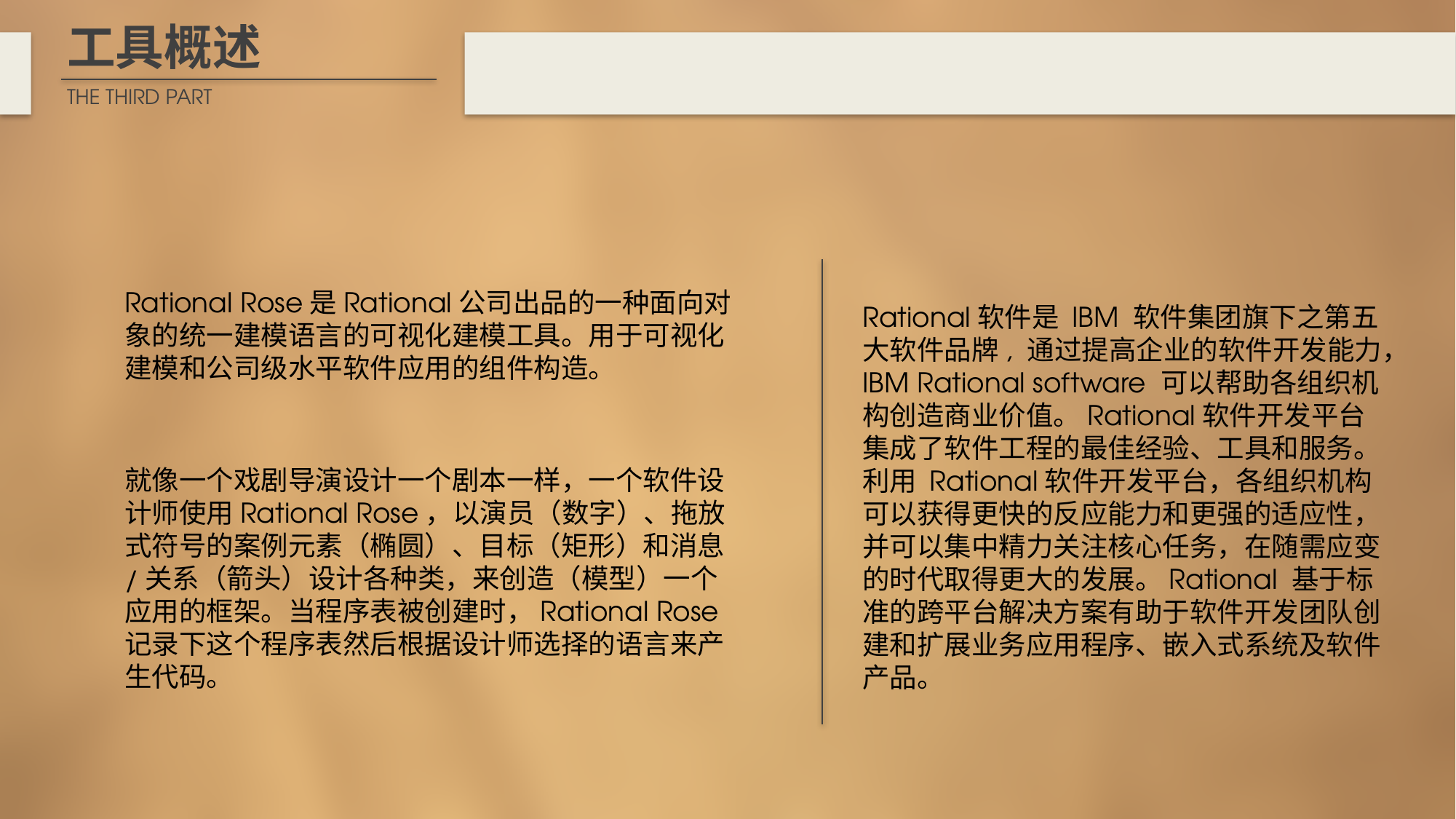

工具概述
THE THIRD PART
Rational Rose是Rational公司出品的一种面向对象的统一建模语言的可视化建模工具。用于可视化建模和公司级水平软件应用的组件构造。
Rational软件是 IBM 软件集团旗下之第五大软件品牌, 通过提高企业的软件开发能力，IBM Rational software 可以帮助各组织机构创造商业价值。Rational软件开发平台集成了软件工程的最佳经验、工具和服务。利用 Rational软件开发平台，各组织机构可以获得更快的反应能力和更强的适应性，并可以集中精力关注核心任务，在随需应变的时代取得更大的发展。Rational 基于标准的跨平台解决方案有助于软件开发团队创建和扩展业务应用程序、嵌入式系统及软件产品。
就像一个戏剧导演设计一个剧本一样，一个软件设计师使用Rational Rose，以演员（数字）、拖放式符号的案例元素（椭圆）、目标（矩形）和消息/关系（箭头）设计各种类，来创造（模型）一个应用的框架。当程序表被创建时，Rational Rose记录下这个程序表然后根据设计师选择的语言来产生代码。